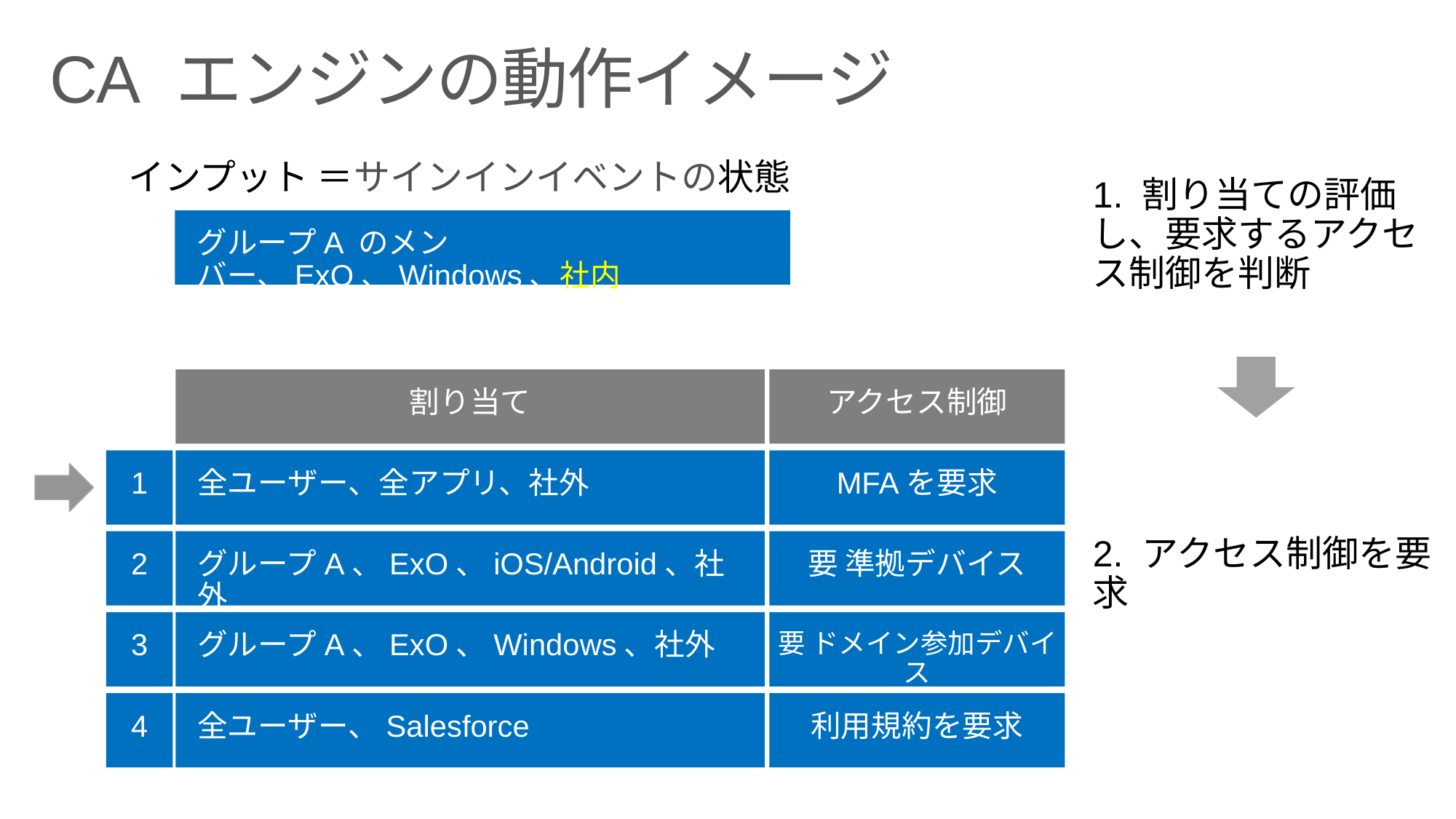

# CA エンジンの動作イメージ
インプット ＝サインインイベントの状態
1. 割り当ての評価し、要求するアクセス制御を判断
グループA のメンバー、ExO、Windows、社内

アクセス制御
割り当て
全ユーザー、全アプリ、社外
MFAを要求
1

グループA、ExO、iOS/Android、社外
要 準拠デバイス
2
2. アクセス制御を要求
グループA、ExO、Windows、社外
要 ドメイン参加デバイス
3
全ユーザー、Salesforce
利用規約を要求
4